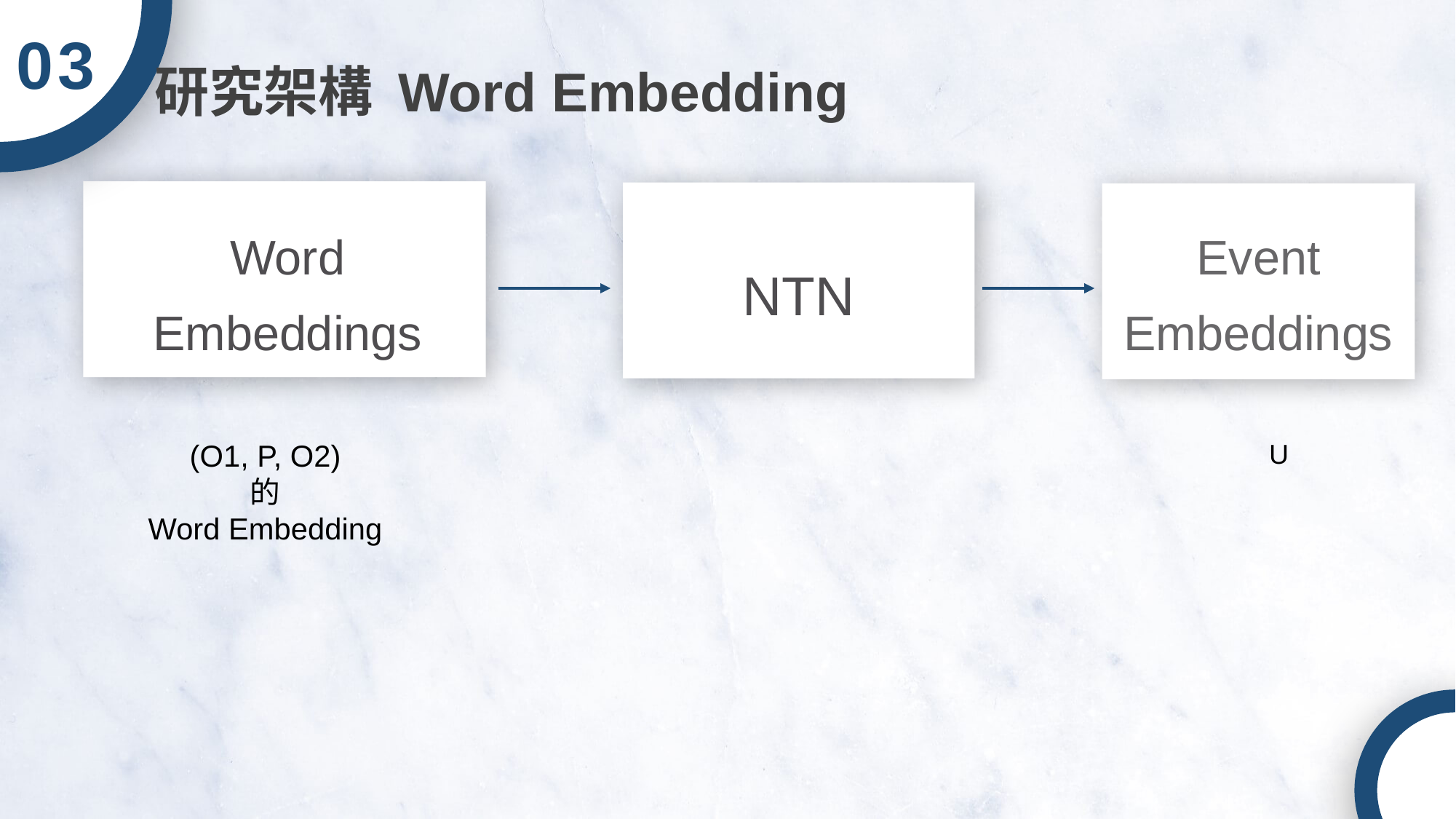

03
研究架構 Word Embedding

Word Embeddings

Event Embeddings
NTN
(O1, P, O2)
的
Word Embedding
U